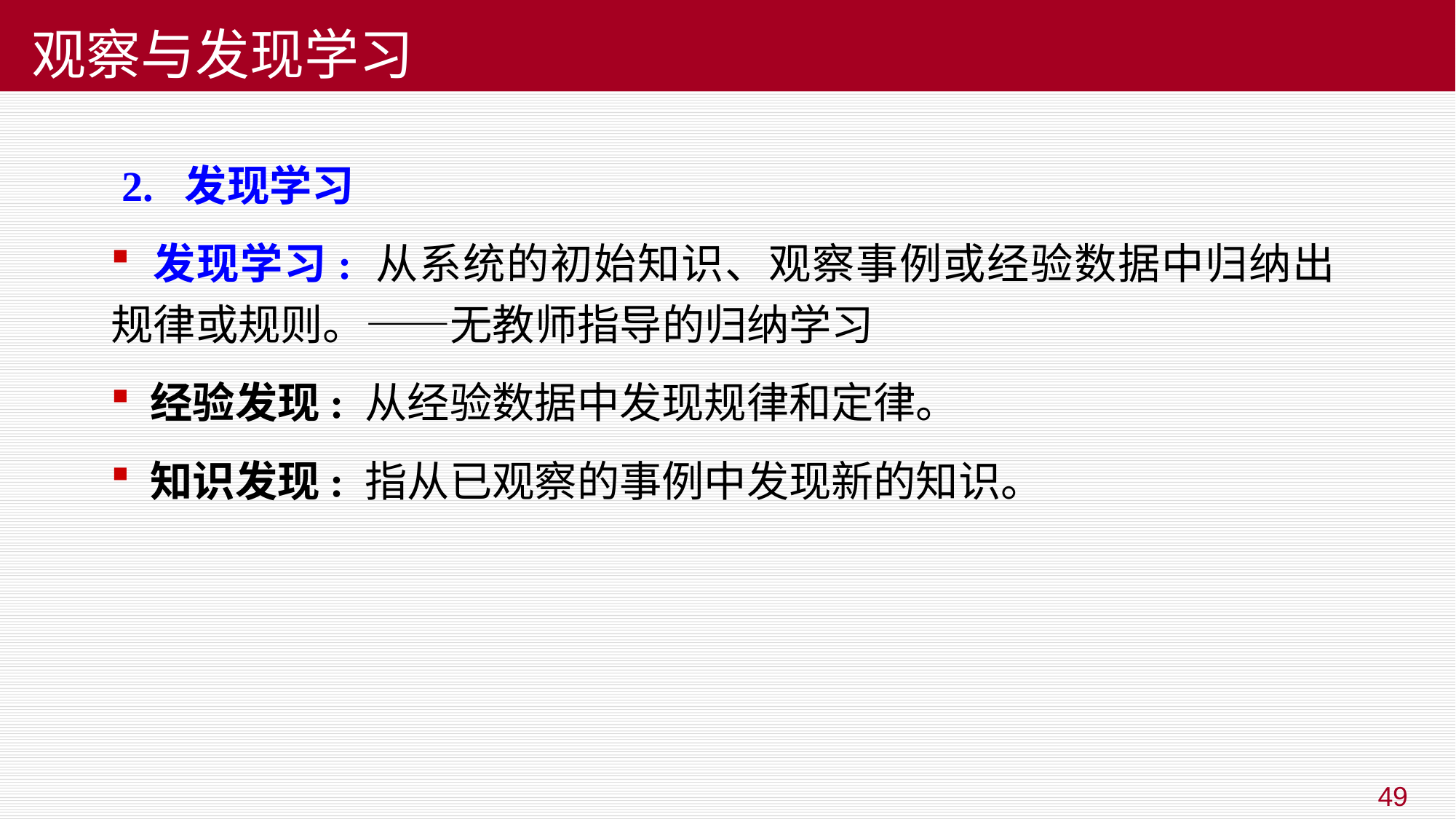

# 观察与发现学习
 2.  发现学习
 发现学习: 从系统的初始知识、观察事例或经验数据中归纳出规律或规则。——无教师指导的归纳学习
 经验发现: 从经验数据中发现规律和定律。
 知识发现: 指从已观察的事例中发现新的知识。
49